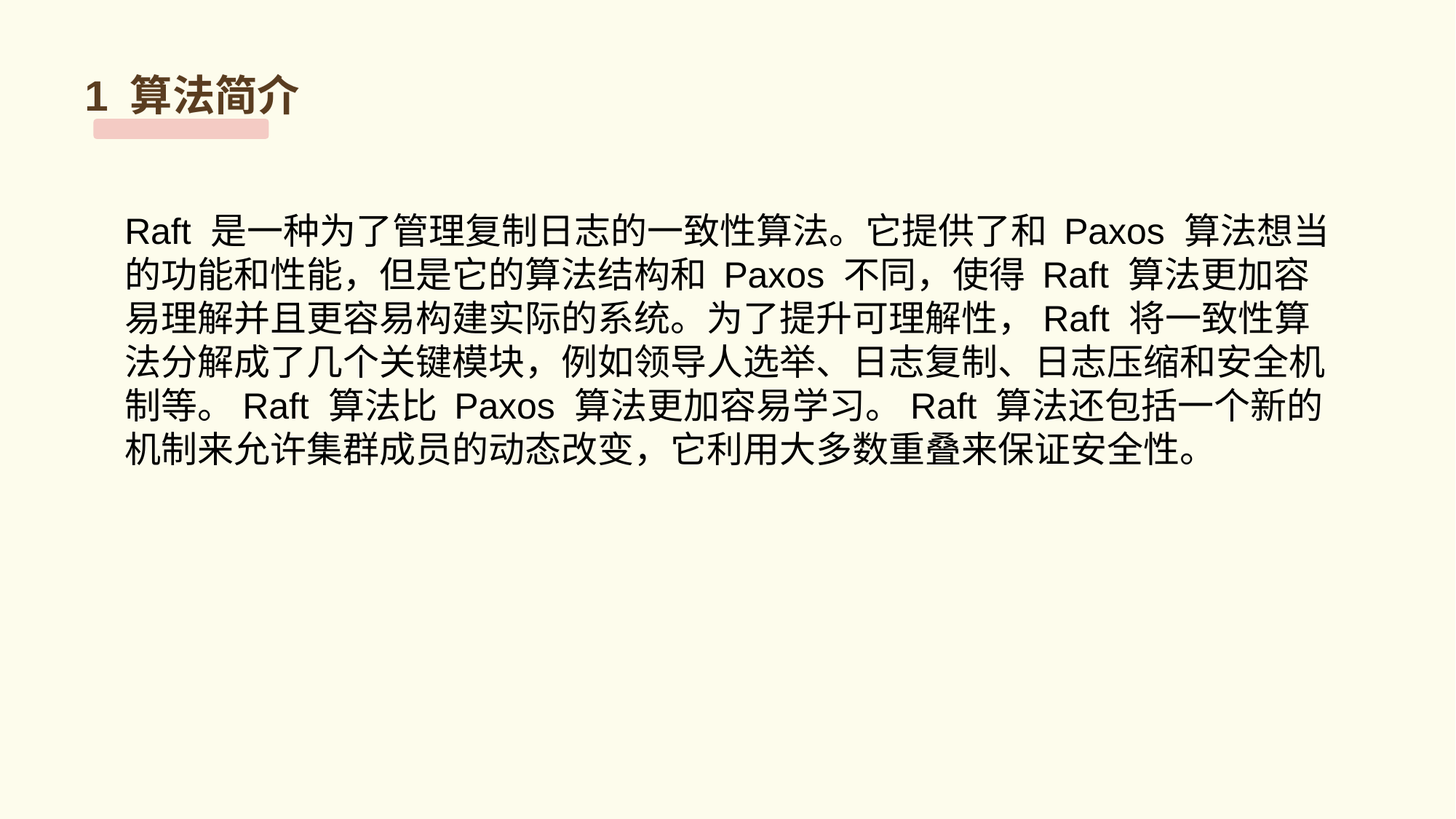

1 算法简介

Raft 是一种为了管理复制日志的一致性算法。它提供了和 Paxos 算法想当的功能和性能，但是它的算法结构和 Paxos 不同，使得 Raft 算法更加容易理解并且更容易构建实际的系统。为了提升可理解性，Raft 将一致性算法分解成了几个关键模块，例如领导人选举、日志复制、日志压缩和安全机制等。Raft 算法比 Paxos 算法更加容易学习。Raft 算法还包括一个新的机制来允许集群成员的动态改变，它利用大多数重叠来保证安全性。